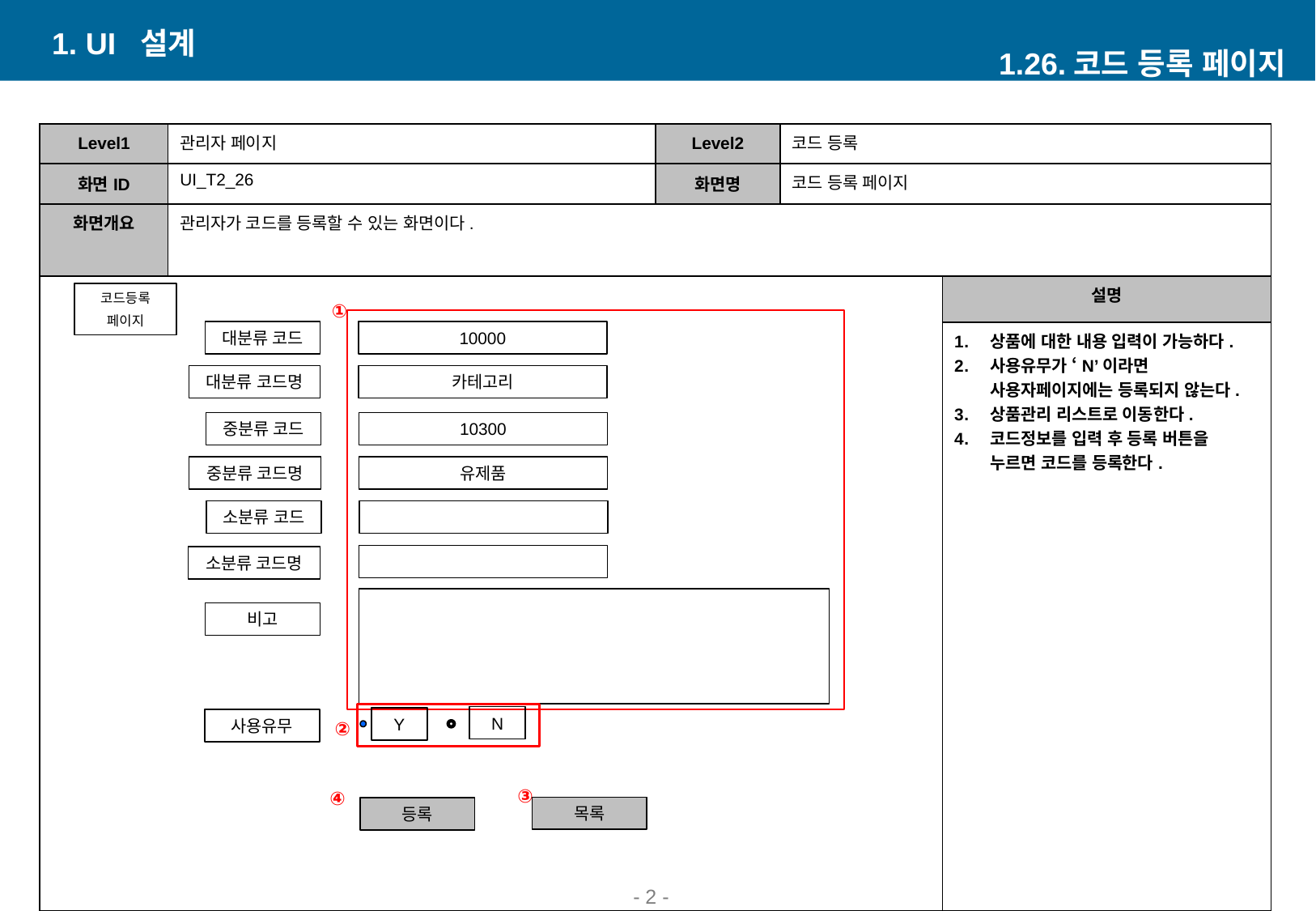

1. UI  설계
1.26.코드 등록 페이지
| Level1 | 관리자 페이지 | Level2 | 코드 등록 | 상품에 대한 내용 입력이 가능하다. 사용유무가 ‘N’이라면 사용자페이지에는 등록되지 않는다. 상품관리 리스트로 이동한다. 코드정보를 입력 후 등록 버튼을 누르면 코드를 등록한다. |
| --- | --- | --- | --- | --- |
| 화면ID | UI\_T2\_26 | 화면명 | 코드 등록 페이지 | 상품에 대한 내용 입력이 가능하다. 사용유무가 ‘N’이라면 사용자페이지에는 등록되지 않는다. 상품관리 리스트로 이동한다. 코드정보를 입력 후 등록 버튼을 누르면 코드를 등록한다. |
| 화면개요 | 관리자가 코드를 등록할 수 있는 화면이다. | 상품에 대한 내용 입력이 가능하다. 사용유무가 ‘N’이라면 사용자페이지에는 등록되지 않는다. 상품관리 리스트로 이동한다. 코드정보를 입력 후 등록 버튼을 누르면 코드를 등록한다. | 상품에 대한 내용 입력이 가능하다. 사용유무가 ‘N’이라면 사용자페이지에는 등록되지 않는다. 상품관리 리스트로 이동한다. 코드정보를 입력 후 등록 버튼을 누르면 코드를 등록한다. | 상품에 대한 내용 입력이 가능하다. 사용유무가 ‘N’이라면 사용자페이지에는 등록되지 않는다. 상품관리 리스트로 이동한다. 코드정보를 입력 후 등록 버튼을 누르면 코드를 등록한다. |
|  | 상품에 대한 내용 입력이 가능하다. 사용유무가 ‘N’이라면 사용자페이지에는 등록되지 않는다. 상품관리 리스트로 이동한다. 코드정보를 입력 후 등록 버튼을 누르면 코드를 등록한다. | 상품에 대한 내용 입력이 가능하다. 사용유무가 ‘N’이라면 사용자페이지에는 등록되지 않는다. 상품관리 리스트로 이동한다. 코드정보를 입력 후 등록 버튼을 누르면 코드를 등록한다. | 상품에 대한 내용 입력이 가능하다. 사용유무가 ‘N’이라면 사용자페이지에는 등록되지 않는다. 상품관리 리스트로 이동한다. 코드정보를 입력 후 등록 버튼을 누르면 코드를 등록한다. | 설명 |
| 상품에 대한 내용 입력이 가능하다. 사용유무가 ‘N’이라면 사용자페이지에는 등록되지 않는다. 상품관리 리스트로 이동한다. 코드정보를 입력 후 등록 버튼을 누르면 코드를 등록한다. | 상품에 대한 내용 입력이 가능하다. 사용유무가 ‘N’이라면 사용자페이지에는 등록되지 않는다. 상품관리 리스트로 이동한다. 코드정보를 입력 후 등록 버튼을 누르면 코드를 등록한다. | 상품에 대한 내용 입력이 가능하다. 사용유무가 ‘N’이라면 사용자페이지에는 등록되지 않는다. 상품관리 리스트로 이동한다. 코드정보를 입력 후 등록 버튼을 누르면 코드를 등록한다. | 상품에 대한 내용 입력이 가능하다. 사용유무가 ‘N’이라면 사용자페이지에는 등록되지 않는다. 상품관리 리스트로 이동한다. 코드정보를 입력 후 등록 버튼을 누르면 코드를 등록한다. | 상품에 대한 내용 입력이 가능하다. 사용유무가 ‘N’이라면 사용자페이지에는 등록되지 않는다. 상품관리 리스트로 이동한다. 코드정보를 입력 후 등록 버튼을 누르면 코드를 등록한다. |
코드등록
페이지
①

대분류 코드
10000
대분류 코드명
카테고리
중분류 코드
10300
중분류 코드명
유제품
소분류 코드

소분류 코드명

비고

N
Y
사용유무
②

③
④
목록
등록
- 2 -